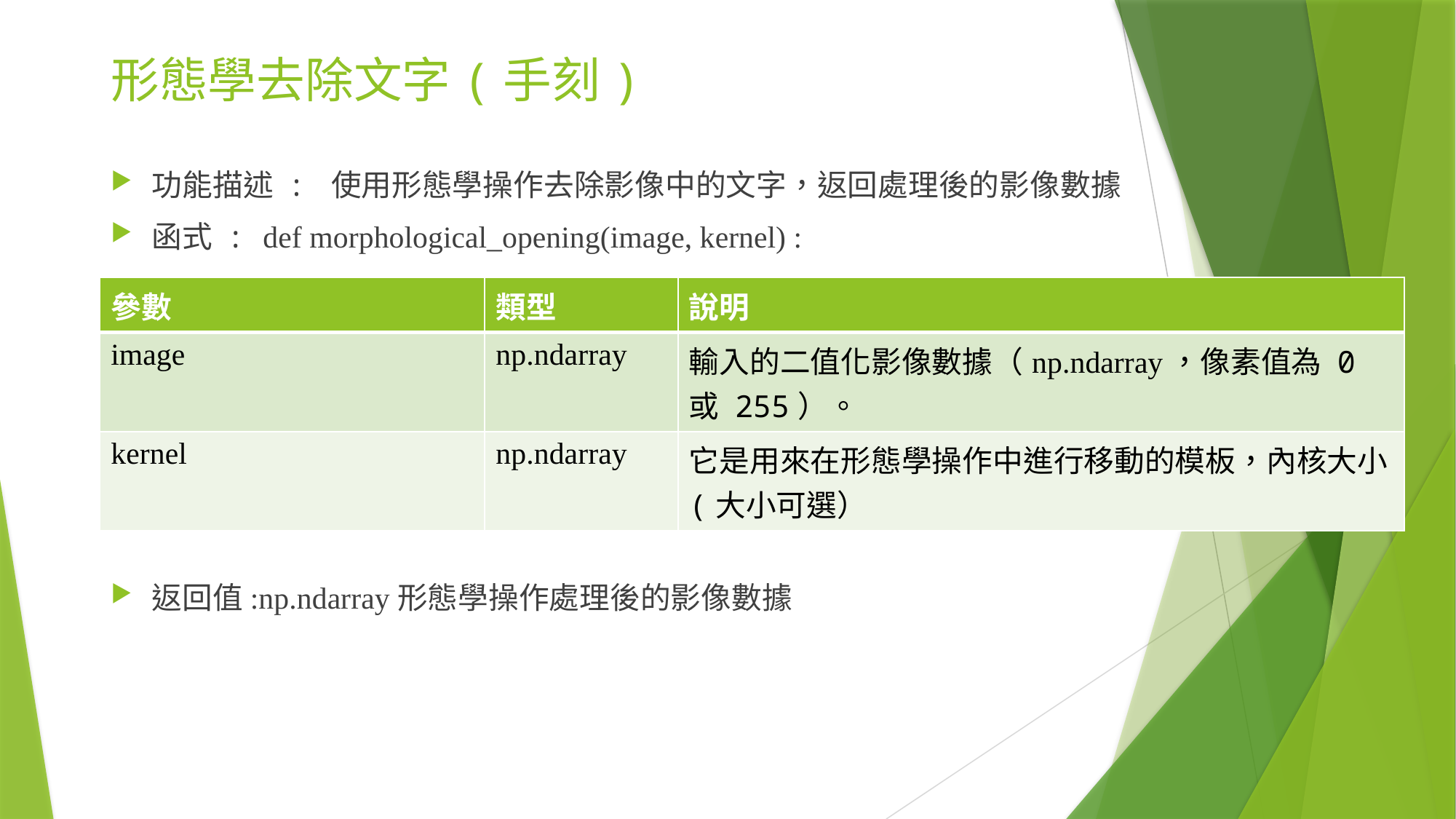

# 形態學去除文字(手刻)
功能描述 : 使用形態學操作去除影像中的文字，返回處理後的影像數據
函式 : def morphological_opening(image, kernel) :

返回值:np.ndarray形態學操作處理後的影像數據

| 參數 | 類型 | 說明 |
| --- | --- | --- |
| image | np.ndarray | 輸入的二值化影像數據（np.ndarray，像素值為 0 或 255）。 |
| kernel | np.ndarray | 它是用來在形態學操作中進行移動的模板，內核大小(大小可選） |